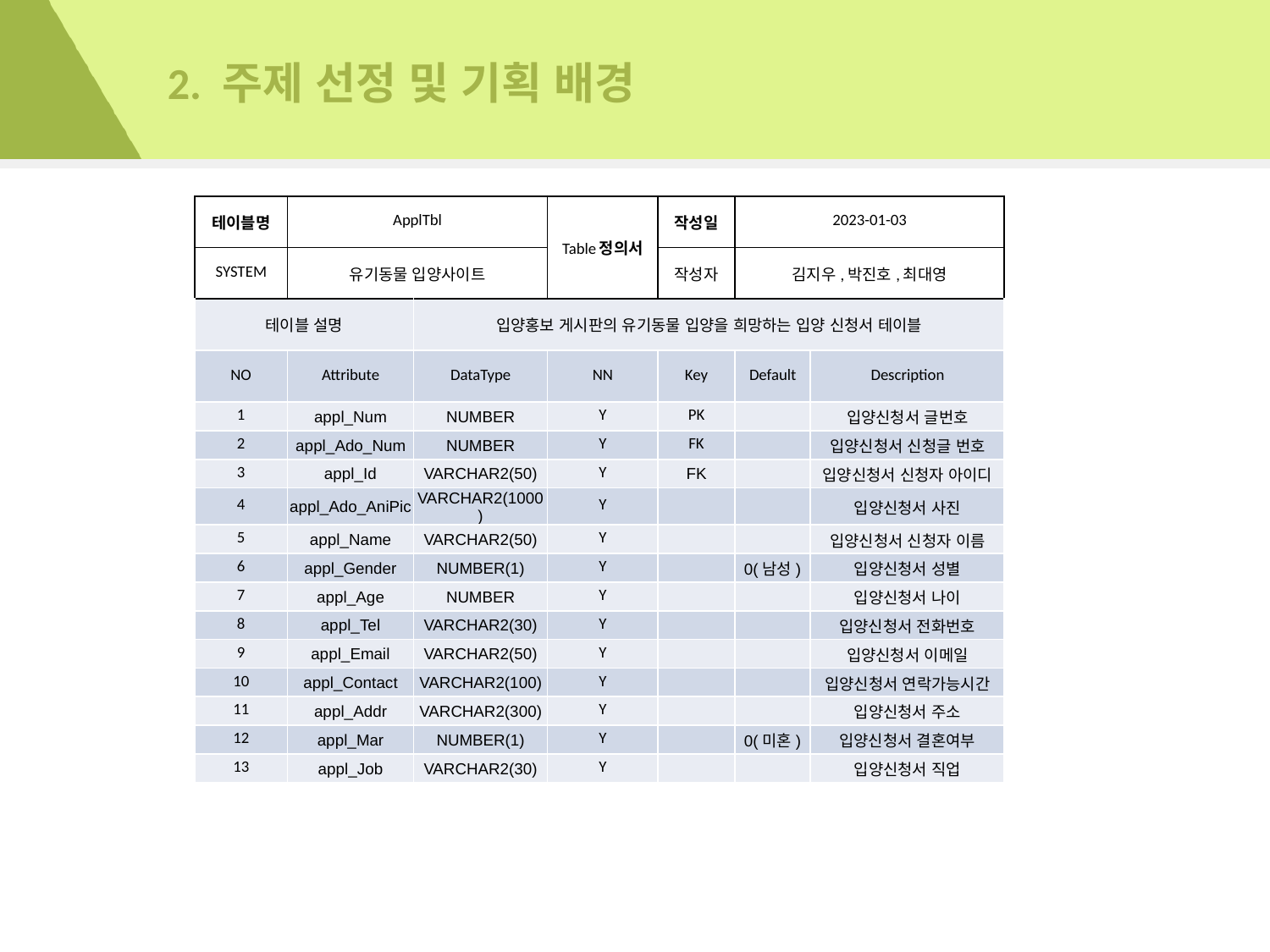

# 2. 주제 선정 및 기획 배경
| 테이블명 | ApplTbl |  | Table정의서 | 작성일 | 2023-01-03 |  |
| --- | --- | --- | --- | --- | --- | --- |
| SYSTEM | 유기동물 입양사이트 |  |  | 작성자 | 김지우,박진호,최대영 |  |
| 테이블 설명 |  | 입양홍보 게시판의 유기동물 입양을 희망하는 입양 신청서 테이블 |  |  |  |  |
| NO | Attribute | DataType | NN | Key | Default | Description |
| 1 | appl\_Num | NUMBER | Y | PK |  | 입양신청서 글번호 |
| 2 | appl\_Ado\_Num | NUMBER | Y | FK |  | 입양신청서 신청글 번호 |
| 3 | appl\_Id | VARCHAR2(50) | Y | FK |  | 입양신청서 신청자 아이디 |
| 4 | appl\_Ado\_AniPic | VARCHAR2(1000) | Y |  |  | 입양신청서 사진 |
| 5 | appl\_Name | VARCHAR2(50) | Y |  |  | 입양신청서 신청자 이름 |
| 6 | appl\_Gender | NUMBER(1) | Y |  | 0(남성) | 입양신청서 성별 |
| 7 | appl\_Age | NUMBER | Y |  |  | 입양신청서 나이 |
| 8 | appl\_Tel | VARCHAR2(30) | Y |  |  | 입양신청서 전화번호 |
| 9 | appl\_Email | VARCHAR2(50) | Y |  |  | 입양신청서 이메일 |
| 10 | appl\_Contact | VARCHAR2(100) | Y |  |  | 입양신청서 연락가능시간 |
| 11 | appl\_Addr | VARCHAR2(300) | Y |  |  | 입양신청서 주소 |
| 12 | appl\_Mar | NUMBER(1) | Y |  | 0(미혼) | 입양신청서 결혼여부 |
| 13 | appl\_Job | VARCHAR2(30) | Y |  |  | 입양신청서 직업 |